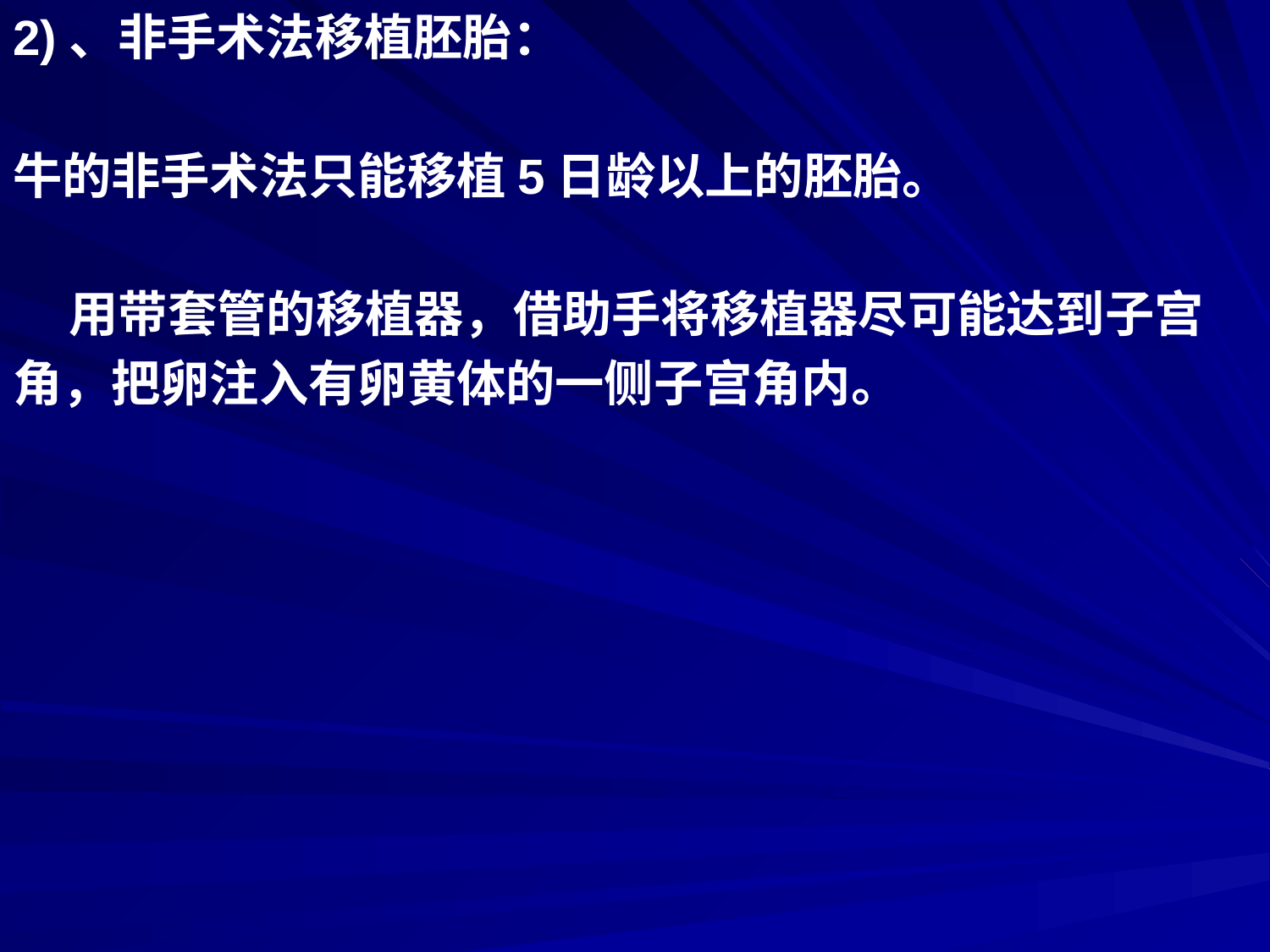

2)、非手术法移植胚胎：

牛的非手术法只能移植5日龄以上的胚胎。

    用带套管的移植器，借助手将移植器尽可能达到子宫
角，把卵注入有卵黄体的一侧子宫角内。